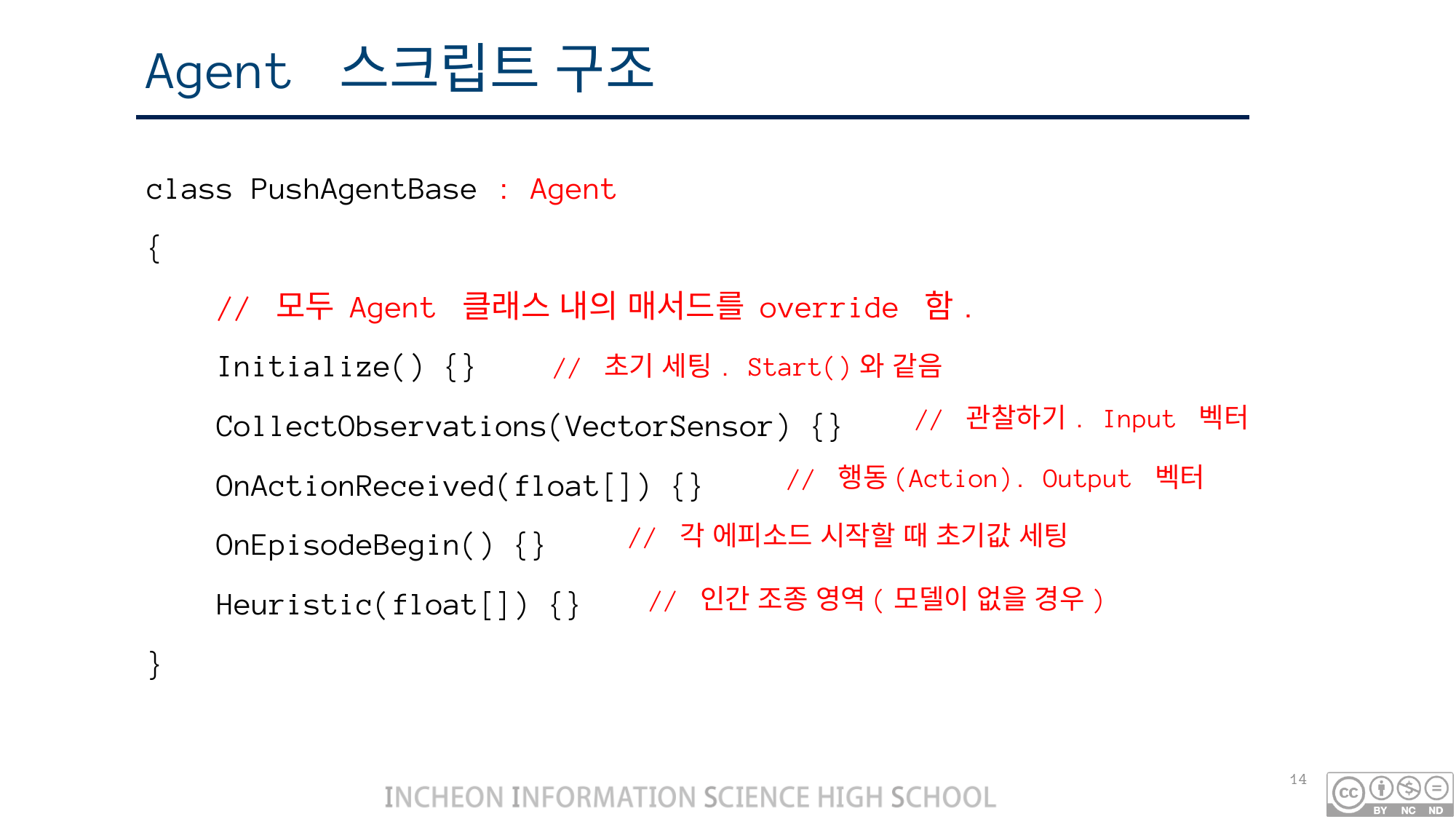

# Agent 스크립트 구조
class PushAgentBase : Agent
{
    // 모두 Agent 클래스 내의 매서드를 override 함.
    Initialize() {}
    CollectObservations(VectorSensor) {}
    OnActionReceived(float[]) {}
    OnEpisodeBegin() {}
    Heuristic(float[]) {}
}
// 초기 세팅. Start()와 같음
// 관찰하기. Input 벡터
// 행동(Action). Output 벡터
// 각 에피소드 시작할 때 초기값 세팅
// 인간 조종 영역(모델이 없을 경우)
14